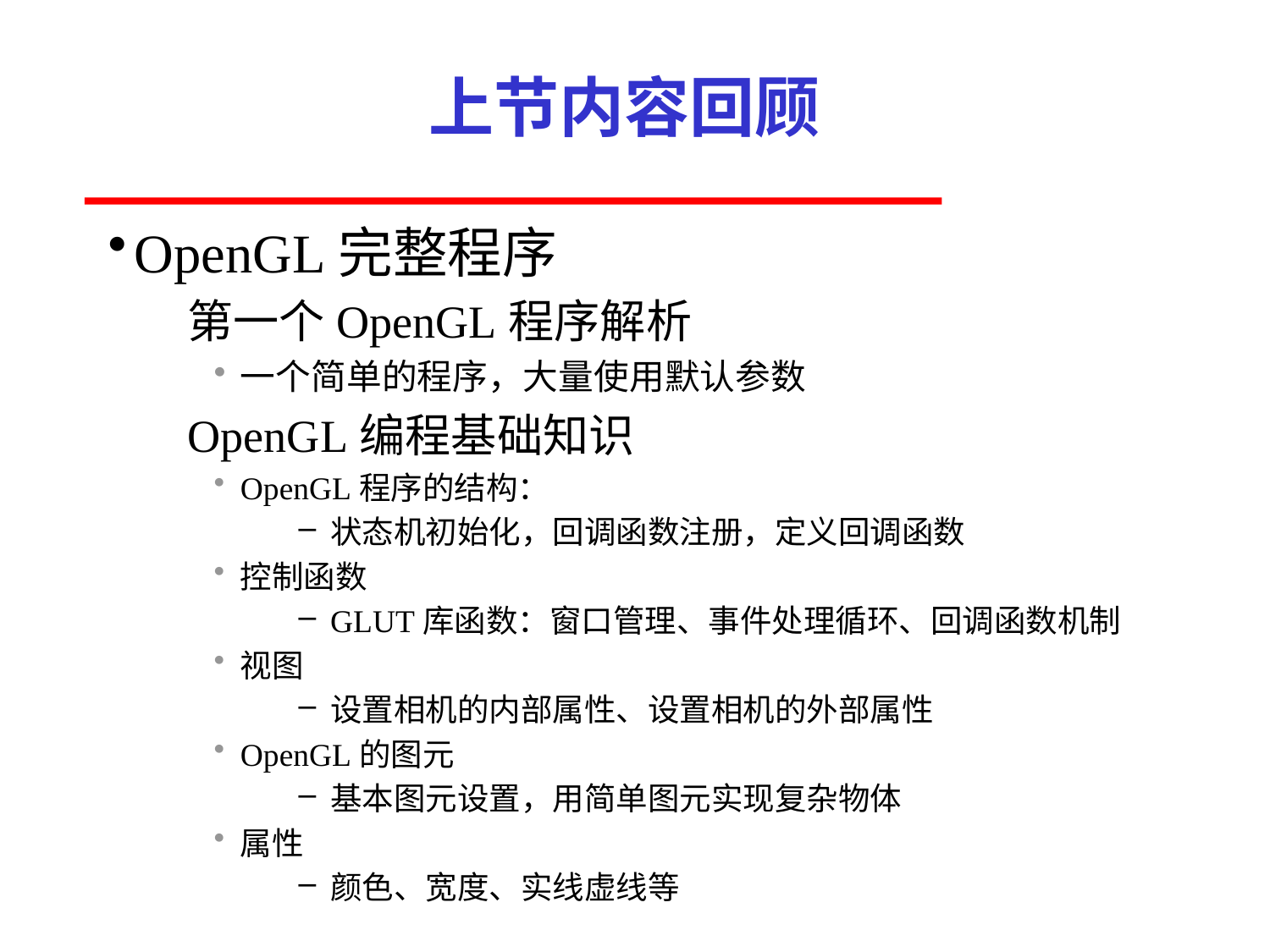

# 上节内容回顾
OpenGL完整程序
第一个OpenGL程序解析
一个简单的程序，大量使用默认参数
OpenGL编程基础知识
OpenGL程序的结构：
状态机初始化，回调函数注册，定义回调函数
控制函数
GLUT库函数：窗口管理、事件处理循环、回调函数机制
视图
设置相机的内部属性、设置相机的外部属性
OpenGL的图元
基本图元设置，用简单图元实现复杂物体
属性
颜色、宽度、实线虚线等
3